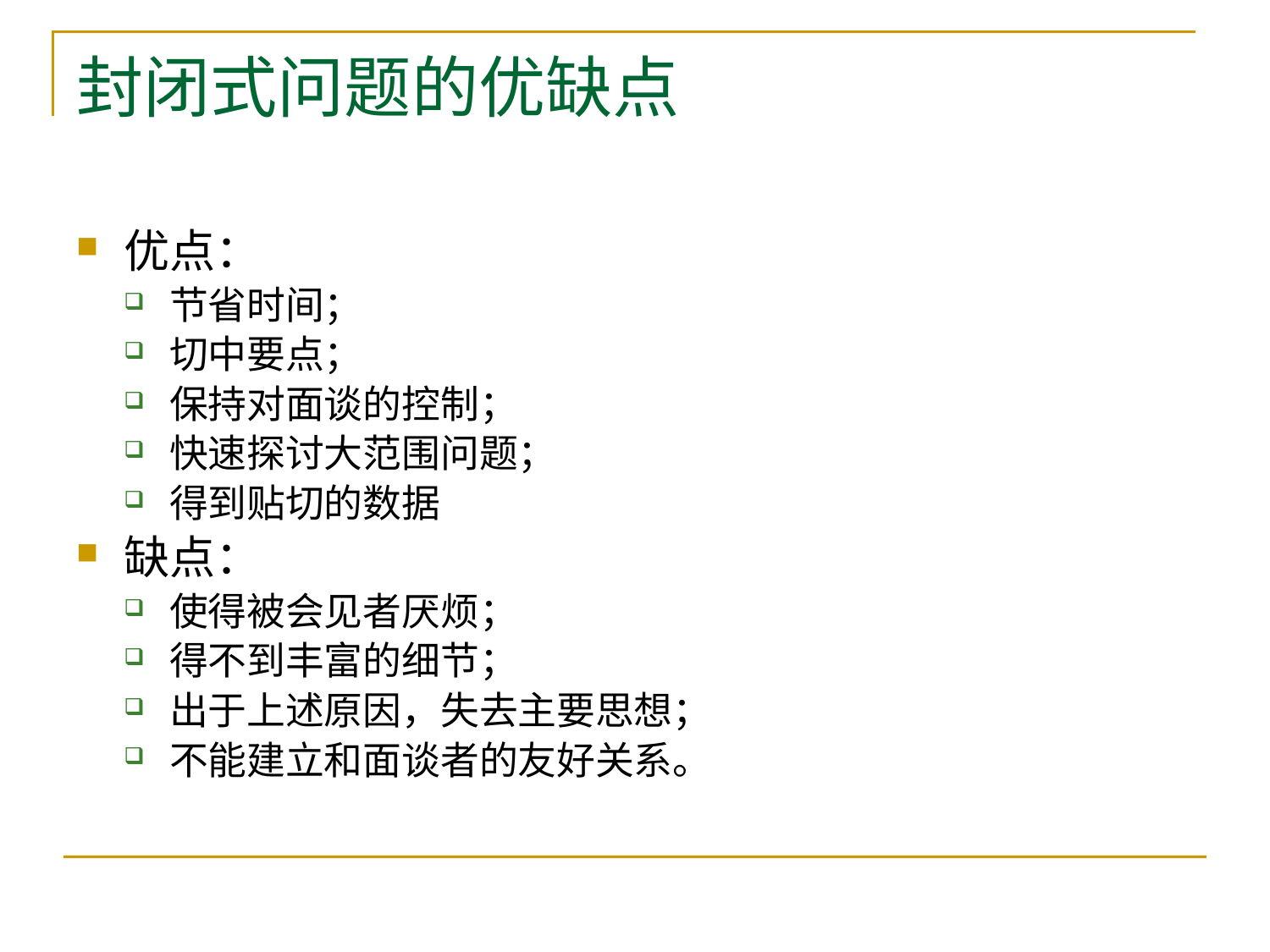

# 封闭式问题的优缺点
优点：
节省时间；
切中要点；
保持对面谈的控制；
快速探讨大范围问题；
得到贴切的数据
缺点：
使得被会见者厌烦；
得不到丰富的细节；
出于上述原因，失去主要思想；
不能建立和面谈者的友好关系。